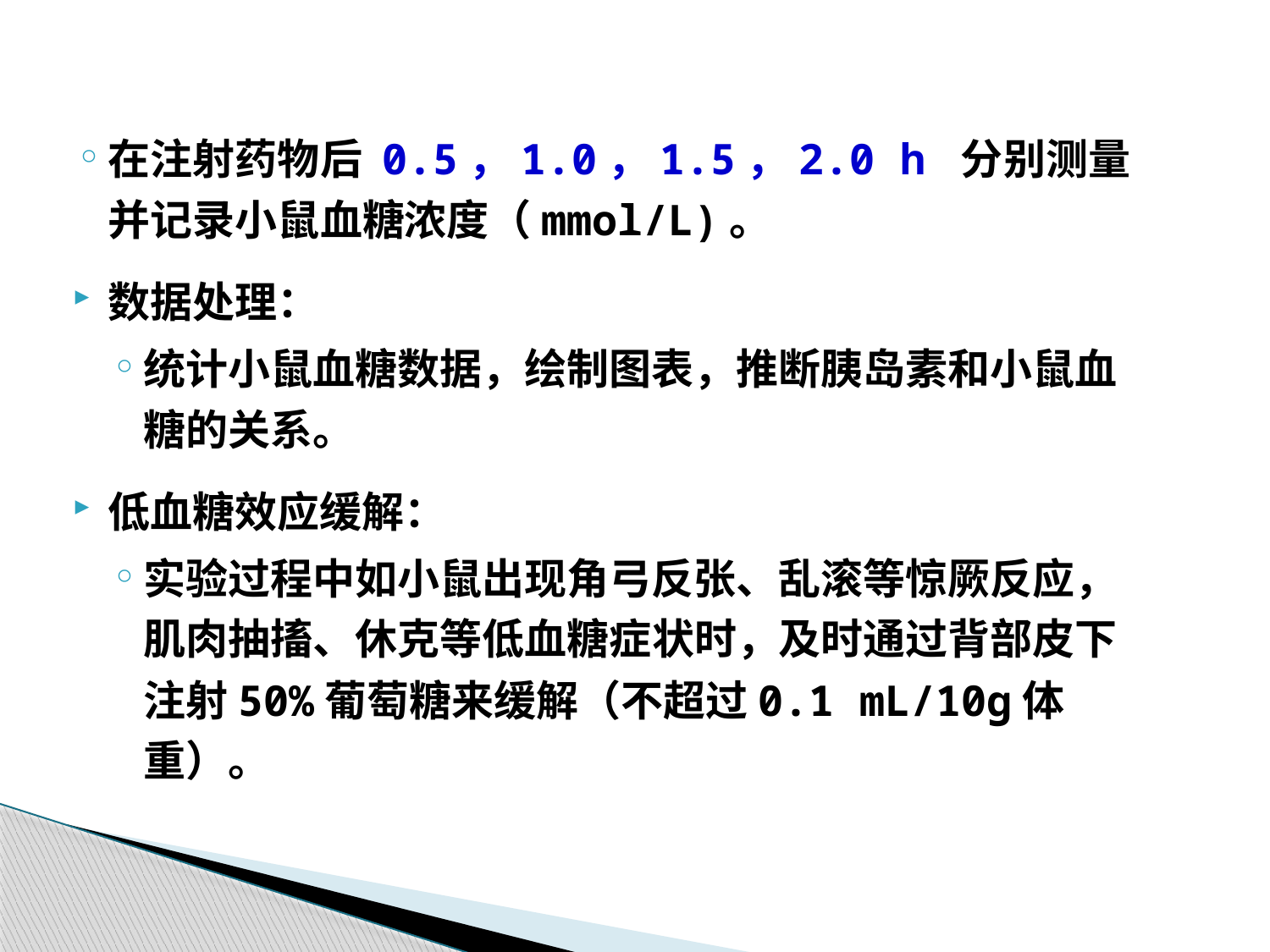

在注射药物后 0.5，1.0，1.5，2.0 h 分别测量并记录小鼠血糖浓度（mmol/L)。
数据处理：
统计小鼠血糖数据，绘制图表，推断胰岛素和小鼠血糖的关系。
低血糖效应缓解：
实验过程中如小鼠出现角弓反张、乱滚等惊厥反应，肌肉抽搐、休克等低血糖症状时，及时通过背部皮下注射50%葡萄糖来缓解（不超过0.1 mL/10g体重）。